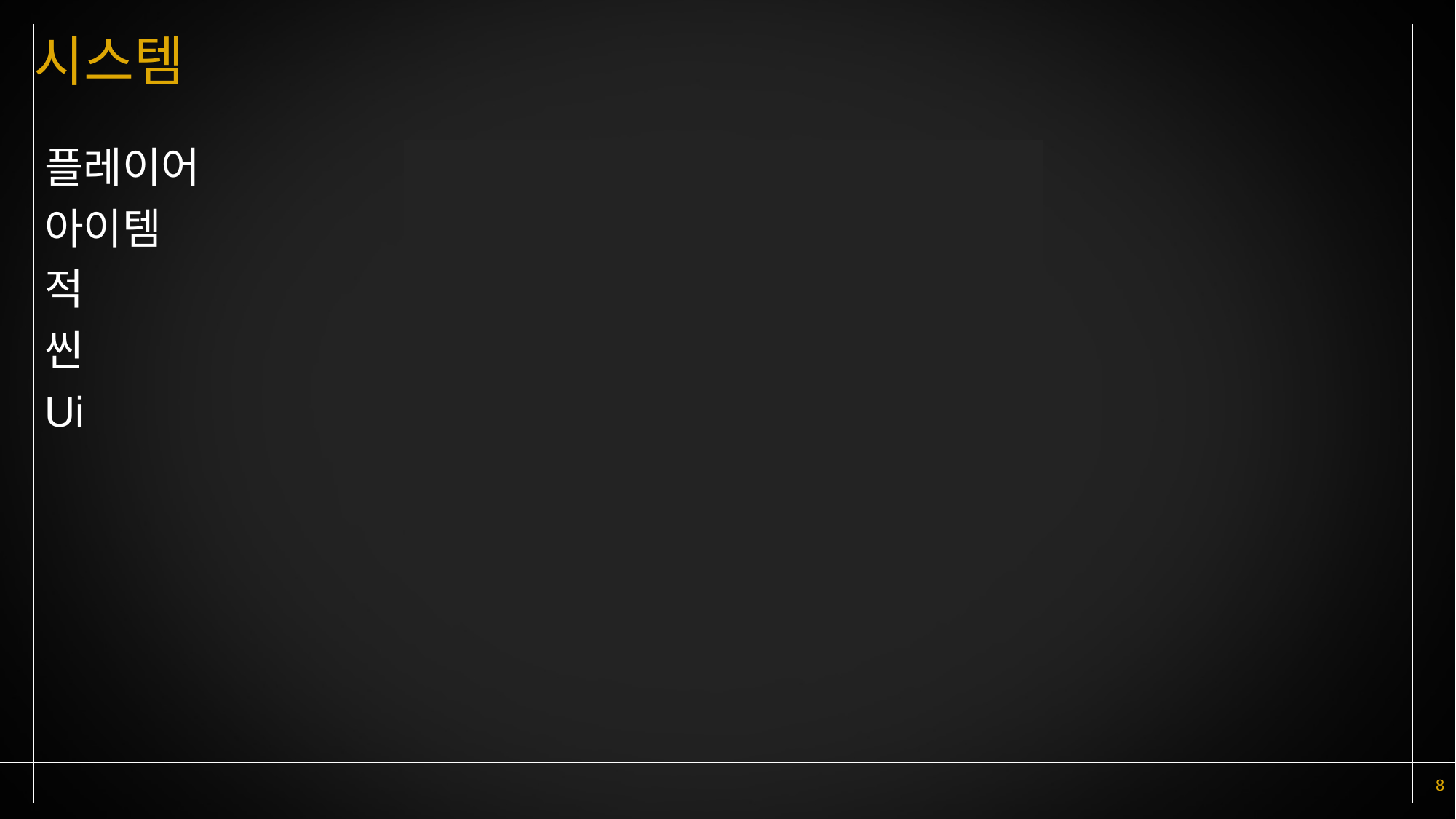

# 시스템
플레이어
아이템
적
씬
Ui

8